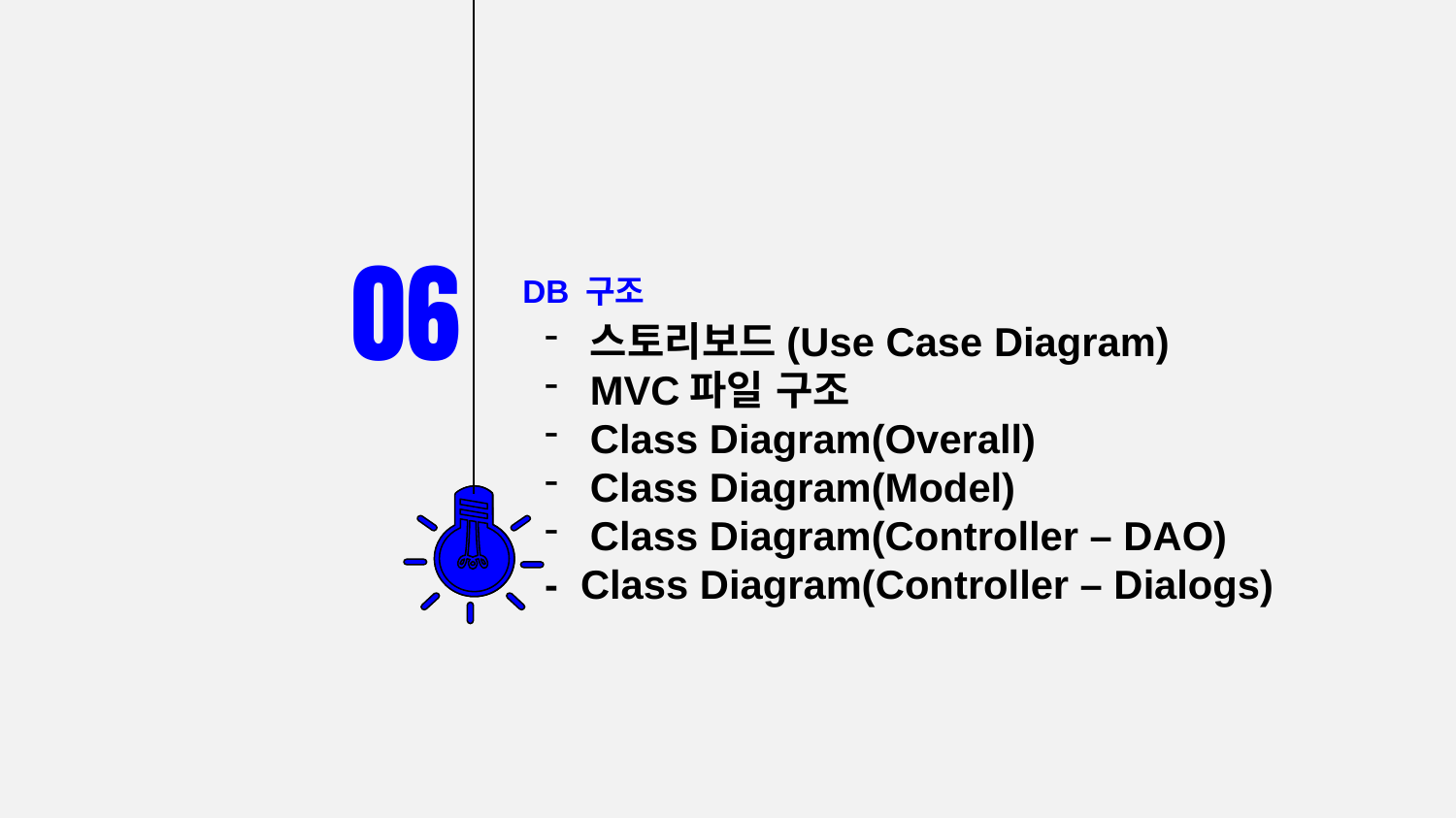

06
DB 구조
스토리보드(Use Case Diagram)
MVC파일 구조
Class Diagram(Overall)
Class Diagram(Model)
Class Diagram(Controller – DAO)
-  Class Diagram(Controller – Dialogs)